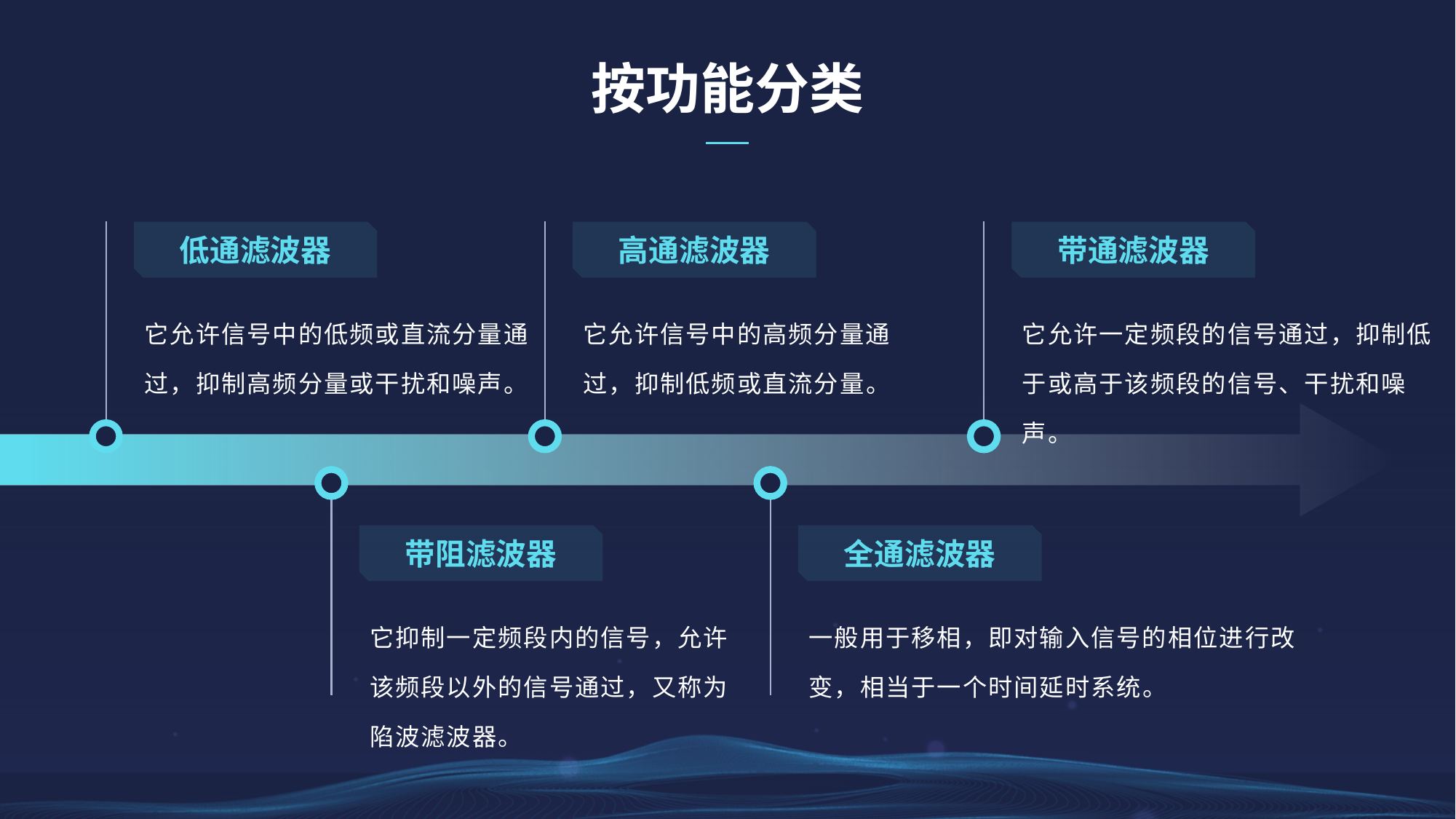

按功能分类
低通滤波器
高通滤波器
带通滤波器
它允许信号中的低频或直流分量通过，抑制高频分量或干扰和噪声。
它允许一定频段的信号通过，抑制低于或高于该频段的信号、干扰和噪声。
它允许信号中的高频分量通过，抑制低频或直流分量。

带阻滤波器
全通滤波器
它抑制一定频段内的信号，允许该频段以外的信号通过，又称为陷波滤波器。
一般用于移相，即对输入信号的相位进行改变，相当于一个时间延时系统。